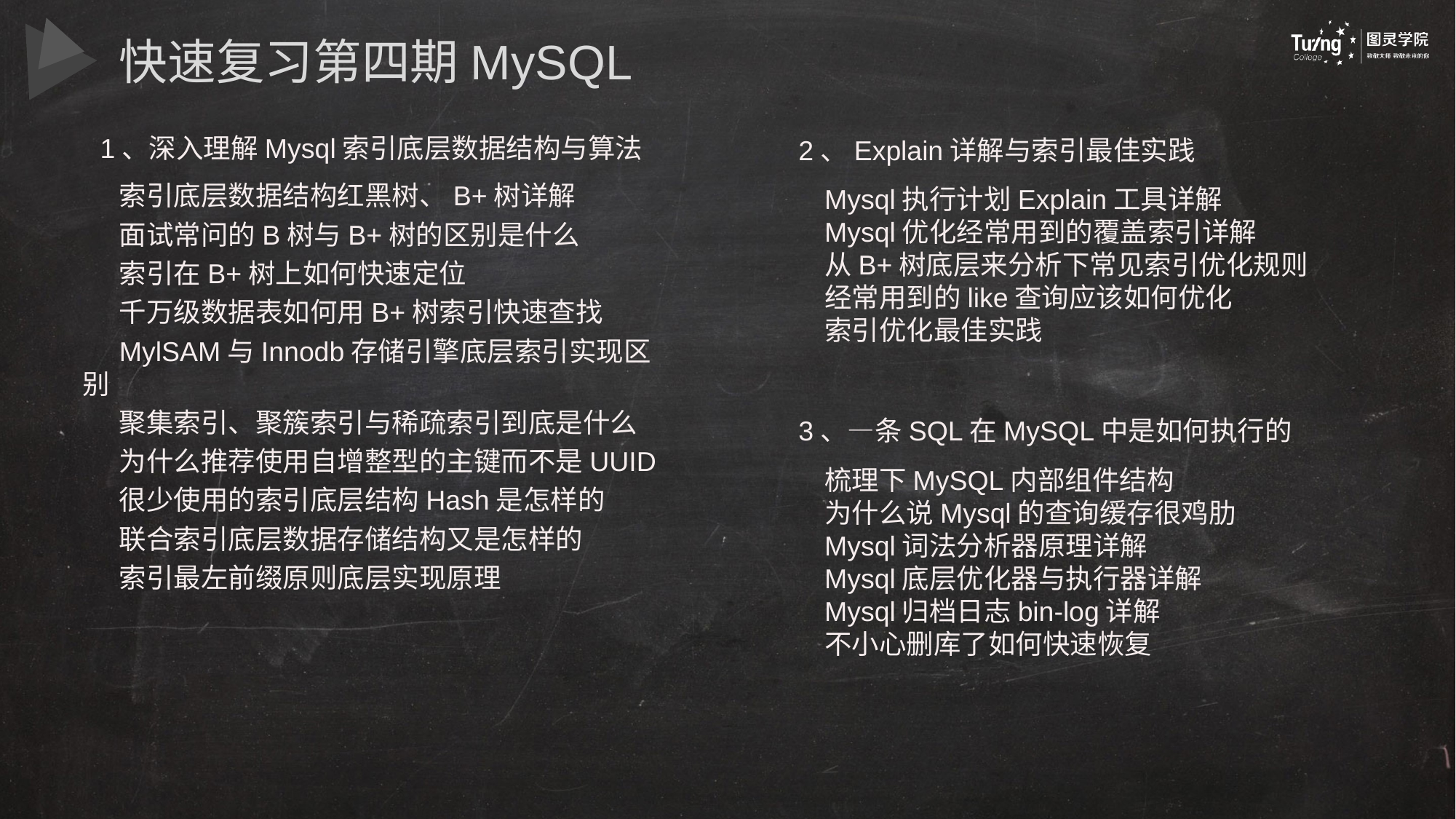

快速复习第四期MySQL
1、深入理解Mysql索引底层数据结构与算法
2、Explain详解与索引最佳实践
索引底层数据结构红黑树、B+树详解
面试常问的B树与B+树的区别是什么
索引在B+树上如何快速定位
千万级数据表如何用B+树索引快速查找
MylSAM与Innodb存储引擎底层索引实现区别
聚集索引、聚簇索引与稀疏索引到底是什么
为什么推荐使用自增整型的主键而不是UUID
很少使用的索引底层结构Hash是怎样的
联合索引底层数据存储结构又是怎样的
索引最左前缀原则底层实现原理
Mysql执行计划Explain工具详解
Mysql优化经常用到的覆盖索引详解
从B+树底层来分析下常见索引优化规则
经常用到的like查询应该如何优化
索引优化最佳实践
3、—条SQL在MySQL中是如何执行的
梳理下MySQL内部组件结构
为什么说Mysql的查询缓存很鸡肋
Mysql词法分析器原理详解
Mysql底层优化器与执行器详解
Mysql归档日志bin-log详解
不小心删库了如何快速恢复